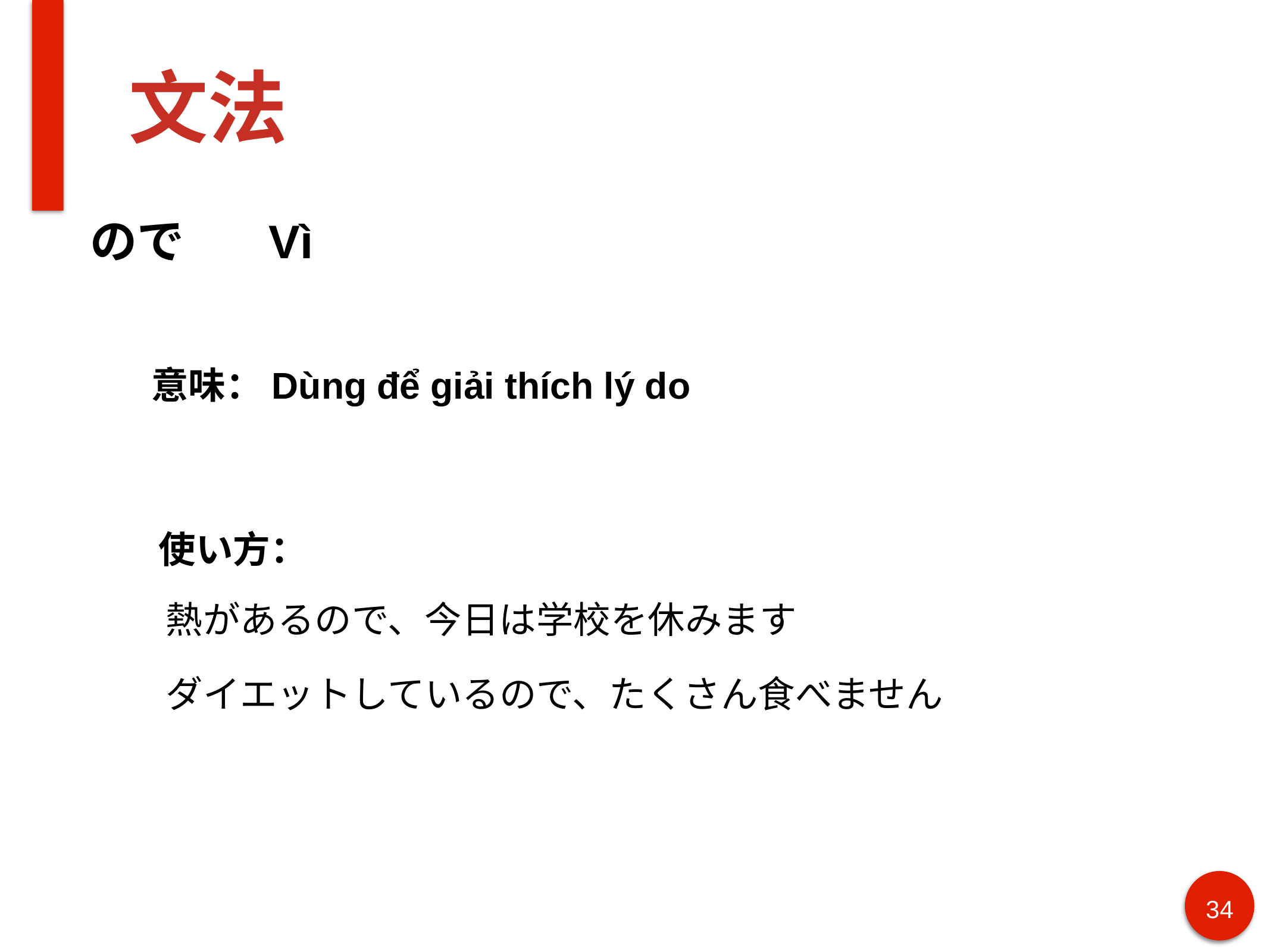

# 文法
ので  　Vì

意味：Dùng để giải thích lý do
使い方：
熱があるので、今日は学校を休みます
ダイエットしているので、たくさん食べません
34